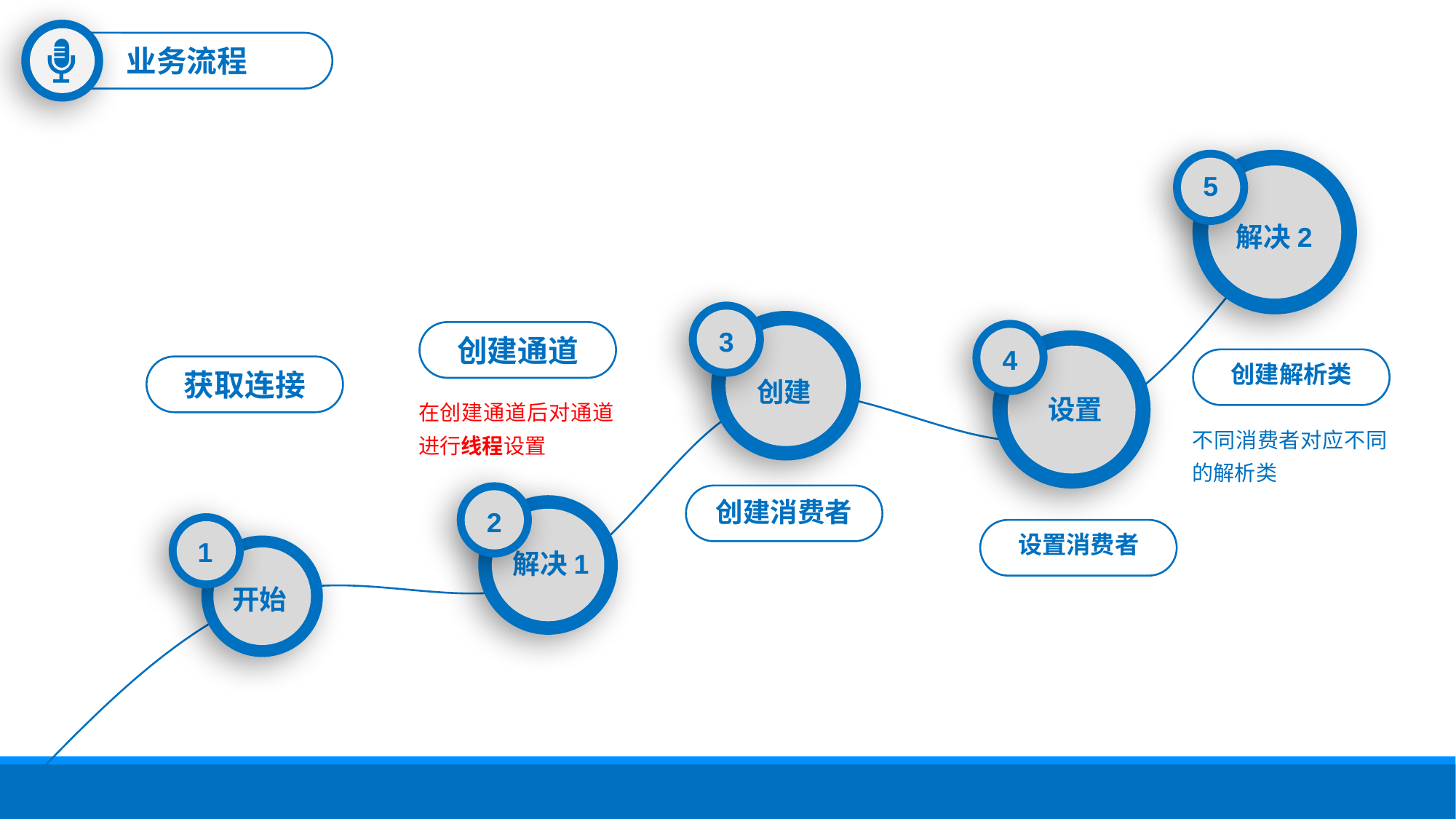

业务流程

5
解决2

3
创建通道

4

创建解析类
获取连接
创建
在创建通道后对通道进行线程设置
设置
不同消费者对应不同的解析类

创建消费者

2

设置消费者
1

解决1
开始